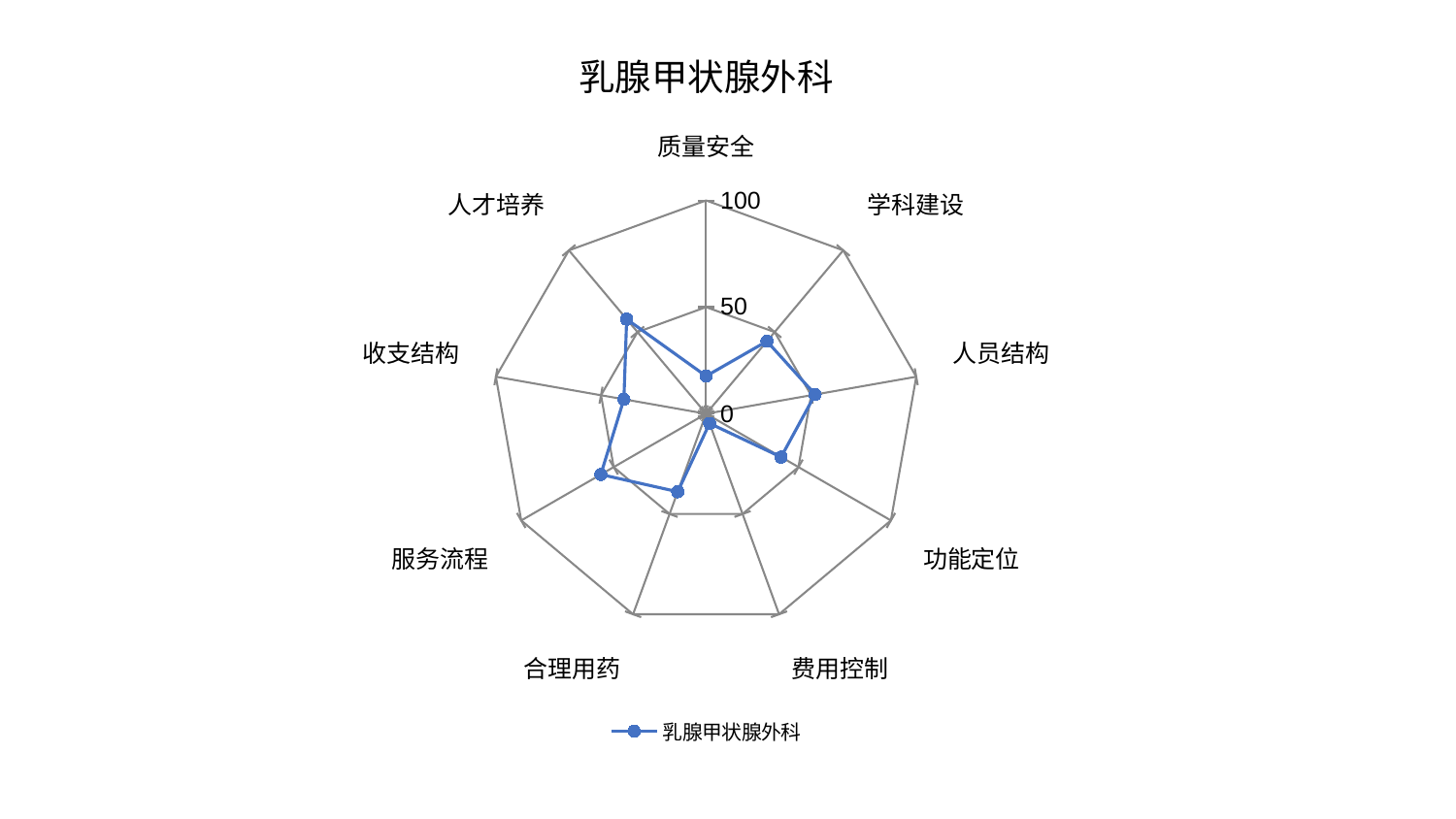

### Chart: 乳腺甲状腺外科

| Category | 乳腺甲状腺外科 |
|---|---|
| 质量安全 | 17.665278243325254 |
| 学科建设 | 44.37869198043833 |
| 人员结构 | 51.89012283394955 |
| 功能定位 | 40.581309159890594 |
| 费用控制 | 4.793051701092182 |
| 合理用药 | 38.90722689195086 |
| 服务流程 | 56.95399030456696 |
| 收支结构 | 39.11675296150676 |
| 人才培养 | 57.90213466405052 |
202